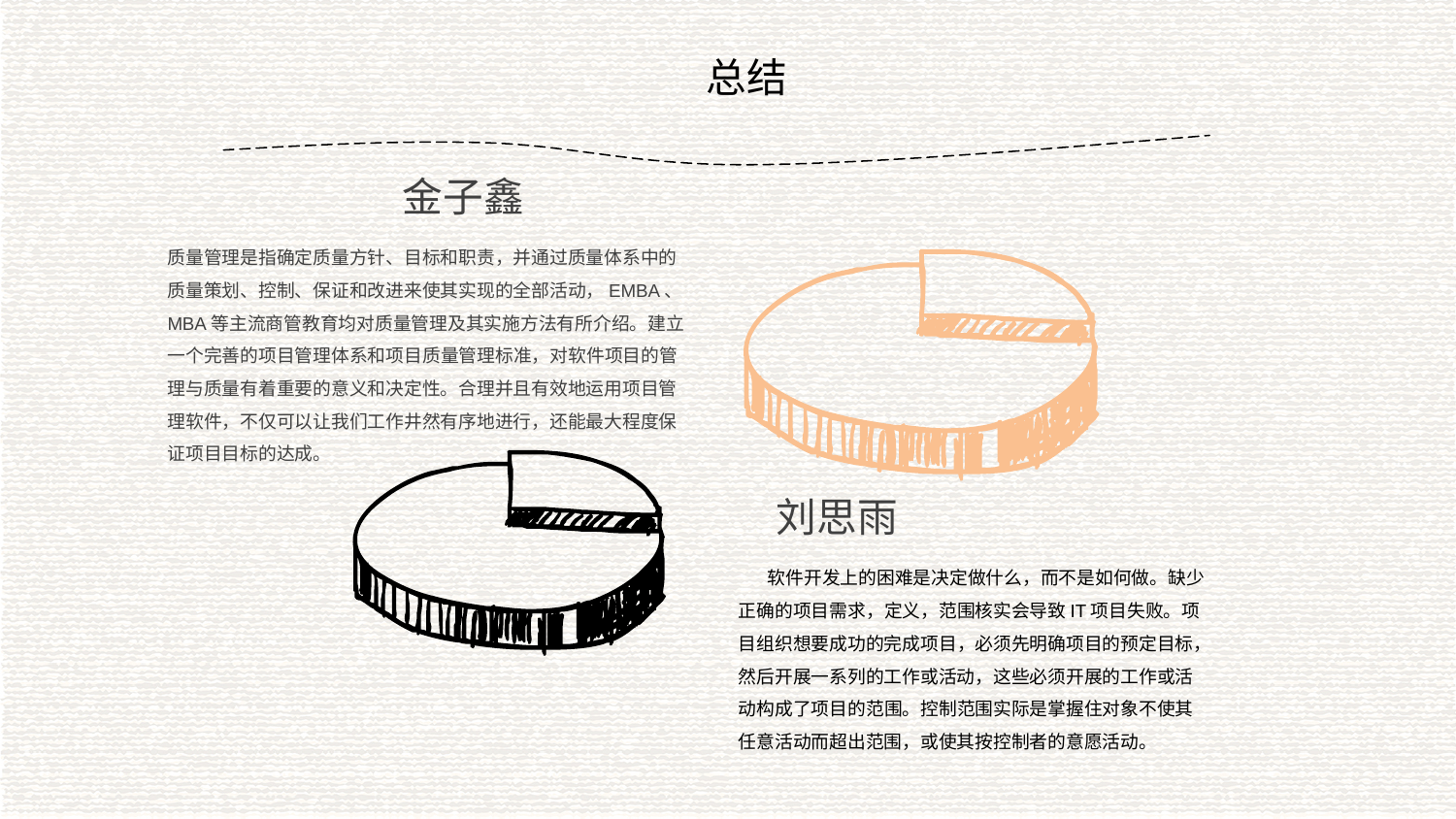

总结

金子鑫
质量管理是指确定质量方针、目标和职责，并通过质量体系中的质量策划、控制、保证和改进来使其实现的全部活动，EMBA、MBA等主流商管教育均对质量管理及其实施方法有所介绍。建立一个完善的项目管理体系和项目质量管理标准，对软件项目的管理与质量有着重要的意义和决定性。合理并且有效地运用项目管理软件，不仅可以让我们工作井然有序地进行，还能最大程度保证项目目标的达成。

刘思雨
      软件开发上的困难是决定做什么，而不是如何做。缺少正确的项目需求，定义，范围核实会导致IT项目失败。项目组织想要成功的完成项目，必须先明确项目的预定目标，然后开展一系列的工作或活动，这些必须开展的工作或活动构成了项目的范围。控制范围实际是掌握住对象不使其任意活动而超出范围，或使其按控制者的意愿活动。